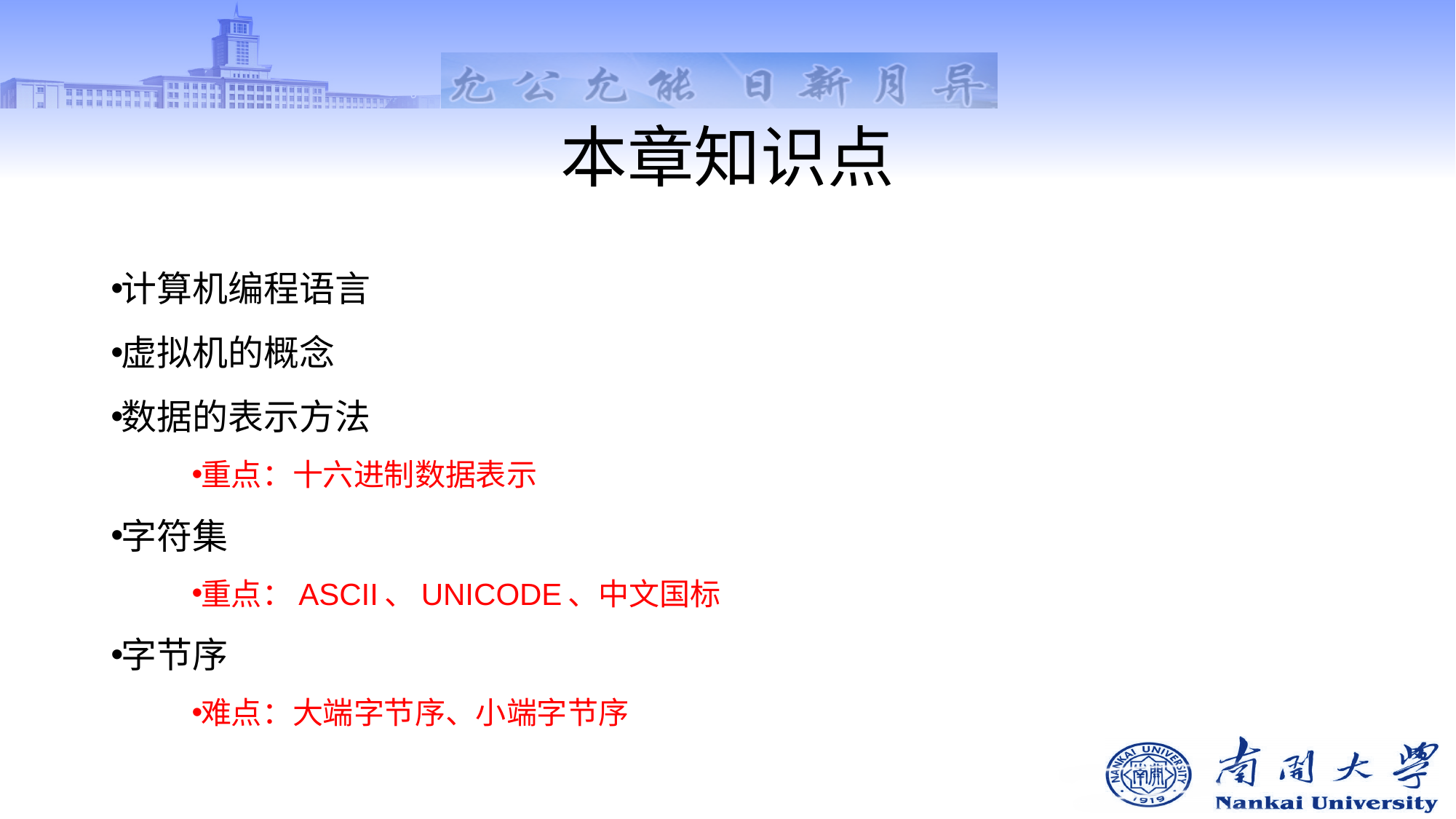

# 本章知识点
计算机编程语言
虚拟机的概念
数据的表示方法
重点：十六进制数据表示
字符集
重点：ASCII、UNICODE、中文国标
字节序
难点：大端字节序、小端字节序